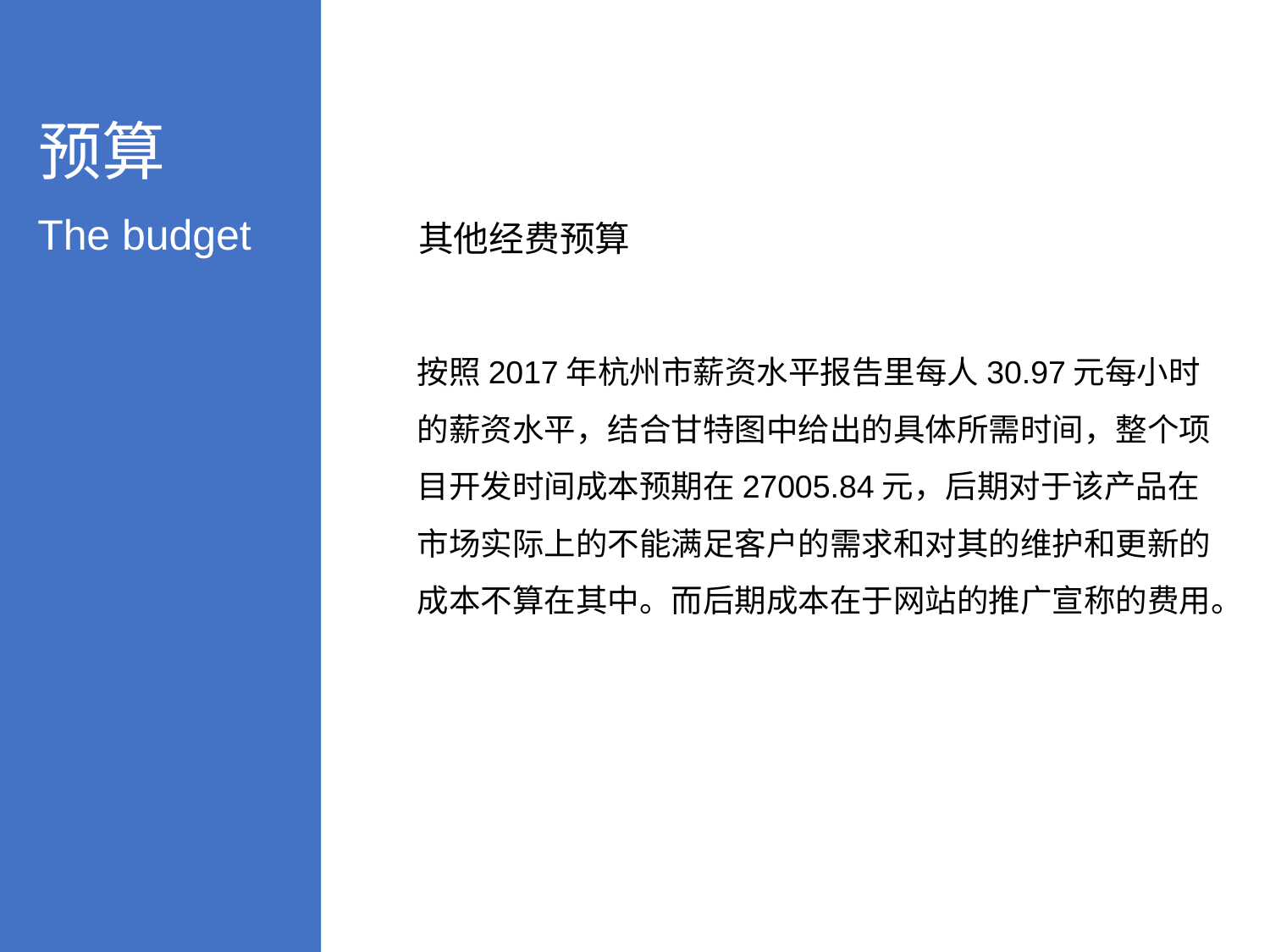

预算
The budget
其他经费预算
按照2017年杭州市薪资水平报告里每人30.97元每小时的薪资水平，结合甘特图中给出的具体所需时间，整个项目开发时间成本预期在27005.84元，后期对于该产品在市场实际上的不能满足客户的需求和对其的维护和更新的成本不算在其中。而后期成本在于网站的推广宣称的费用。